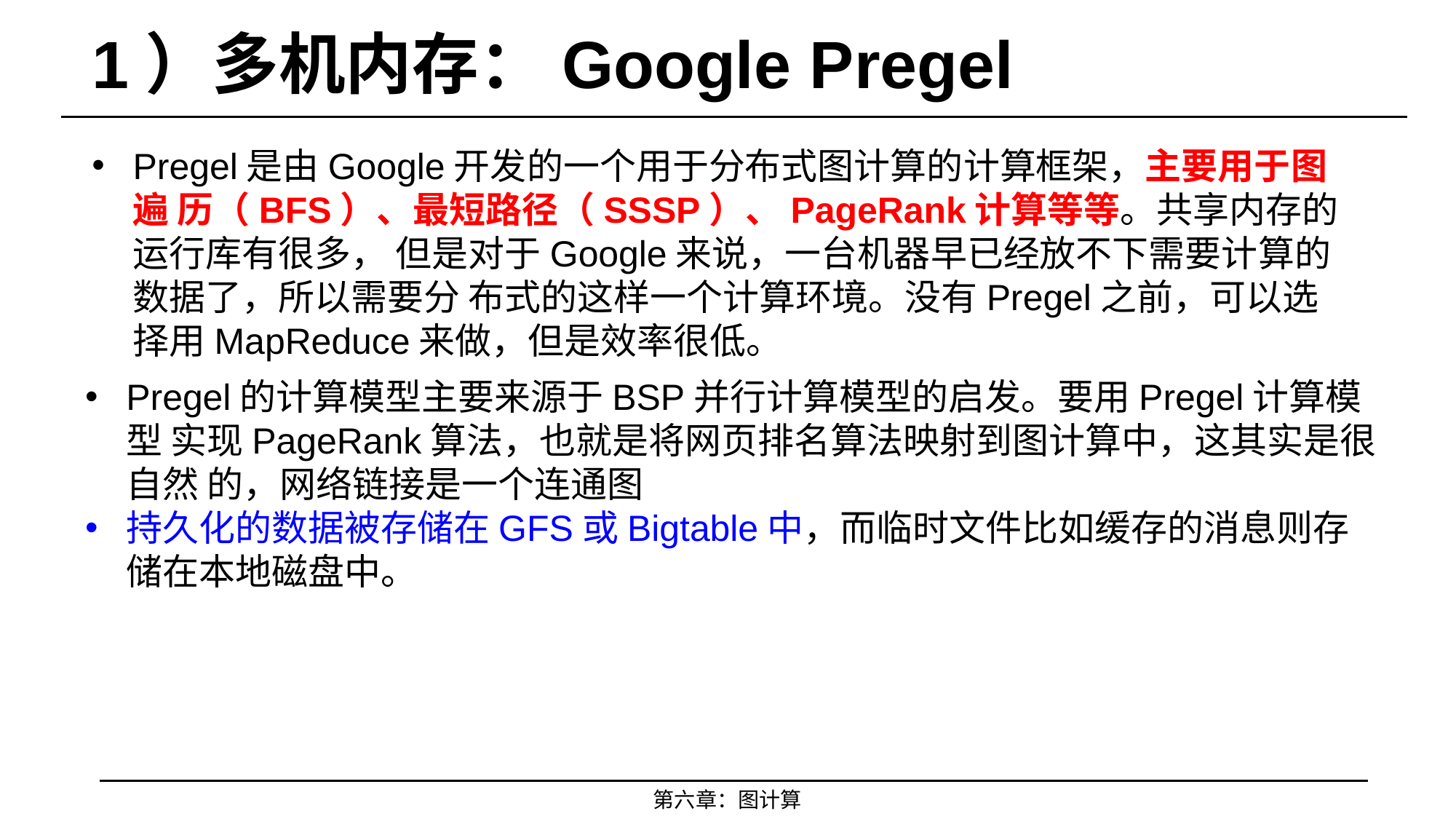

# 1）多机内存：Google Pregel
Pregel是由Google开发的一个用于分布式图计算的计算框架，主要用于图遍 历（BFS）、最短路径（SSSP）、PageRank计算等等。共享内存的运行库有很多， 但是对于Google来说，一台机器早已经放不下需要计算的数据了，所以需要分 布式的这样一个计算环境。没有Pregel之前，可以选择用MapReduce来做，但是效率很低。
Pregel的计算模型主要来源于BSP并行计算模型的启发。要用Pregel计算模型 实现PageRank算法，也就是将网页排名算法映射到图计算中，这其实是很自然 的，网络链接是一个连通图
持久化的数据被存储在GFS或Bigtable中，而临时文件比如缓存的消息则存储在本地磁盘中。